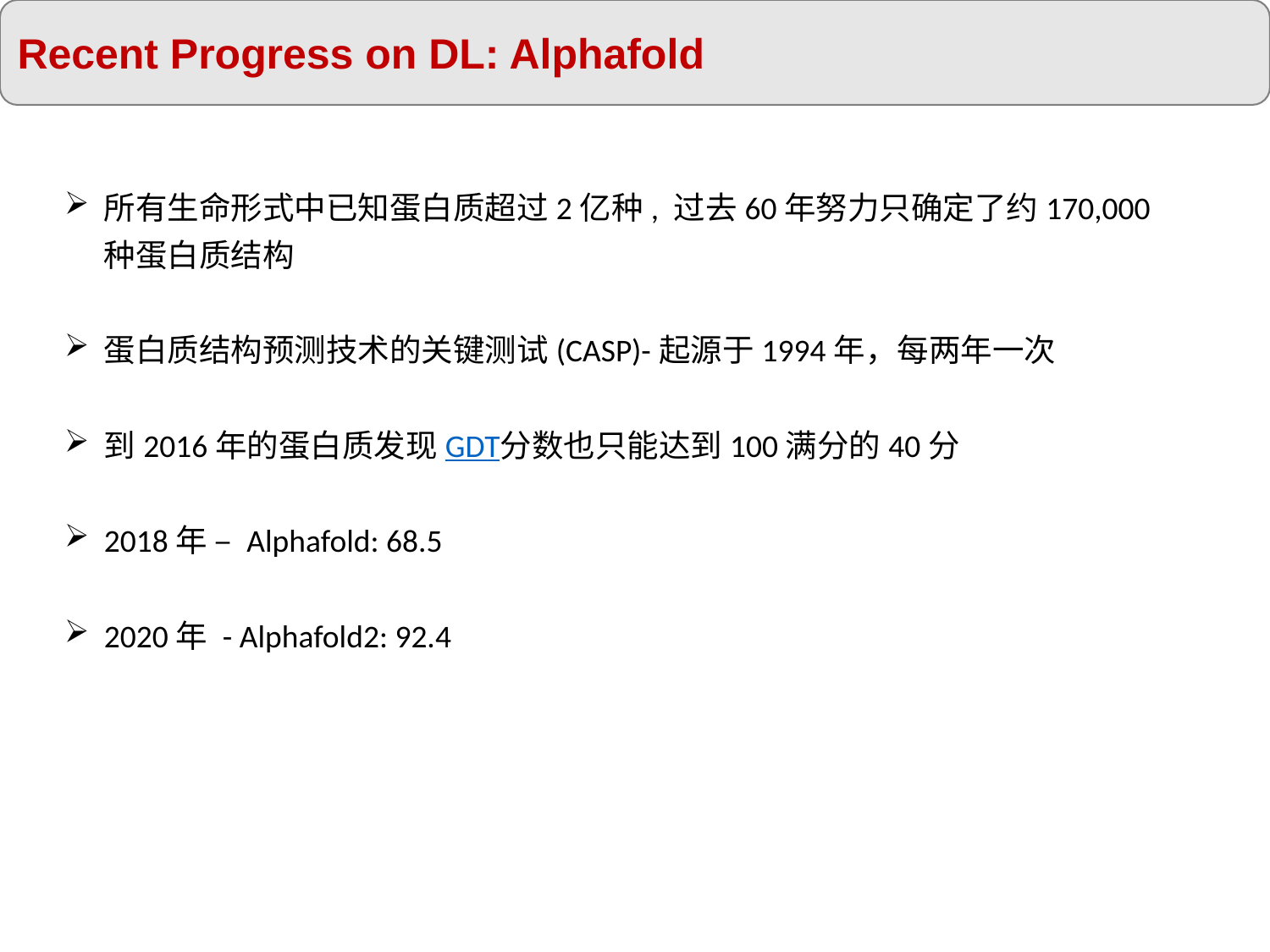

Recent Progress on DL: Alphafold
所有生命形式中已知蛋白质超过2亿种, 过去60年努力只确定了约170,000种蛋白质结构

蛋白质结构预测技术的关键测试(CASP)-起源于1994年，每两年一次

到2016年的蛋白质发现GDT分数也只能达到100满分的40分

2018年 – Alphafold: 68.5

2020年 - Alphafold2: 92.4